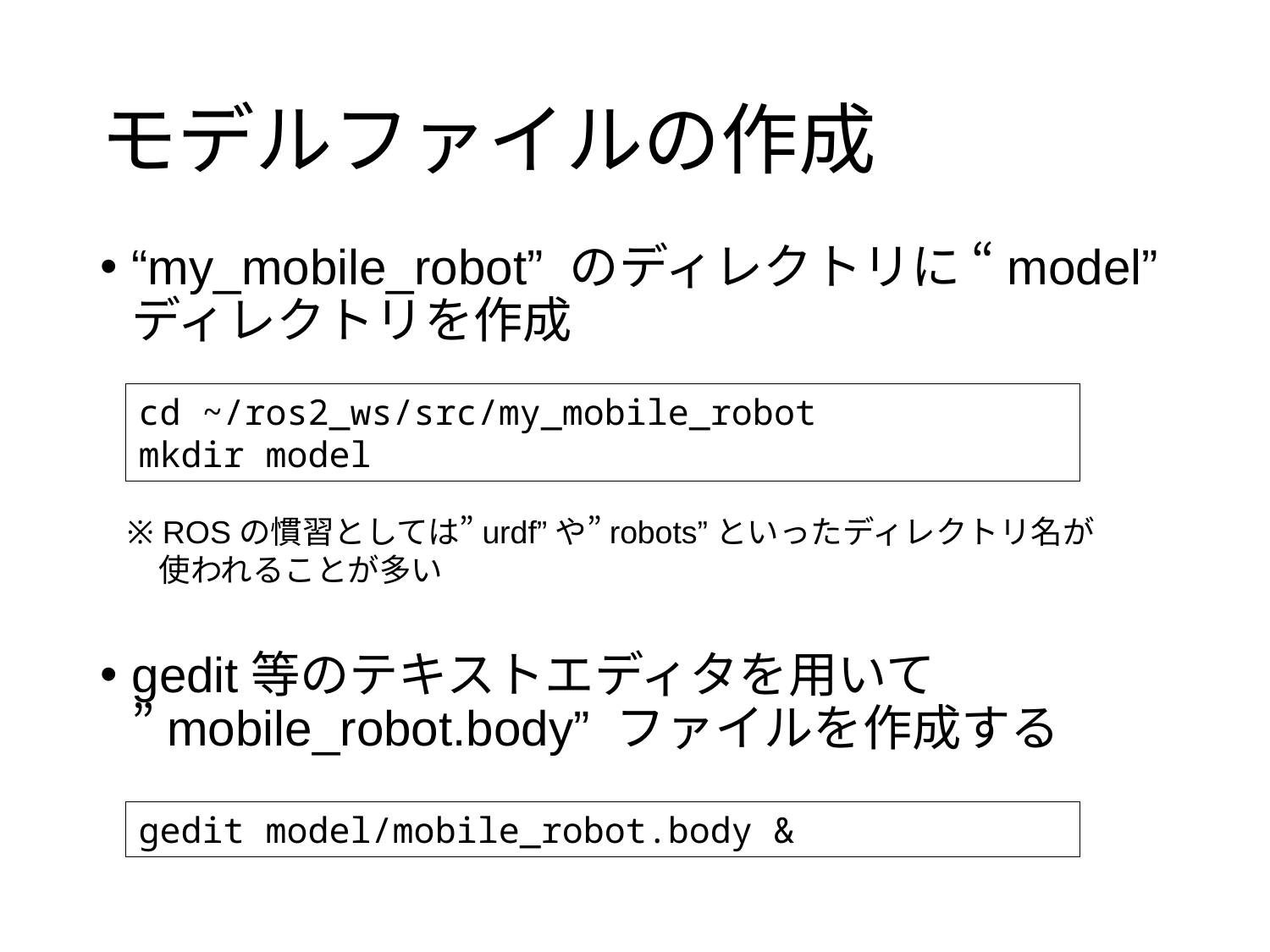

# モデルファイルの作成
“my_mobile_robot” のディレクトリに “model” ディレクトリを作成

gedit等のテキストエディタを用いて ”mobile_robot.body” ファイルを作成する
cd ~/ros2_ws/src/my_mobile_robot
mkdir model
※ ROSの慣習としては”urdf”や”robots”といったディレクトリ名が
　使われることが多い
gedit model/mobile_robot.body &